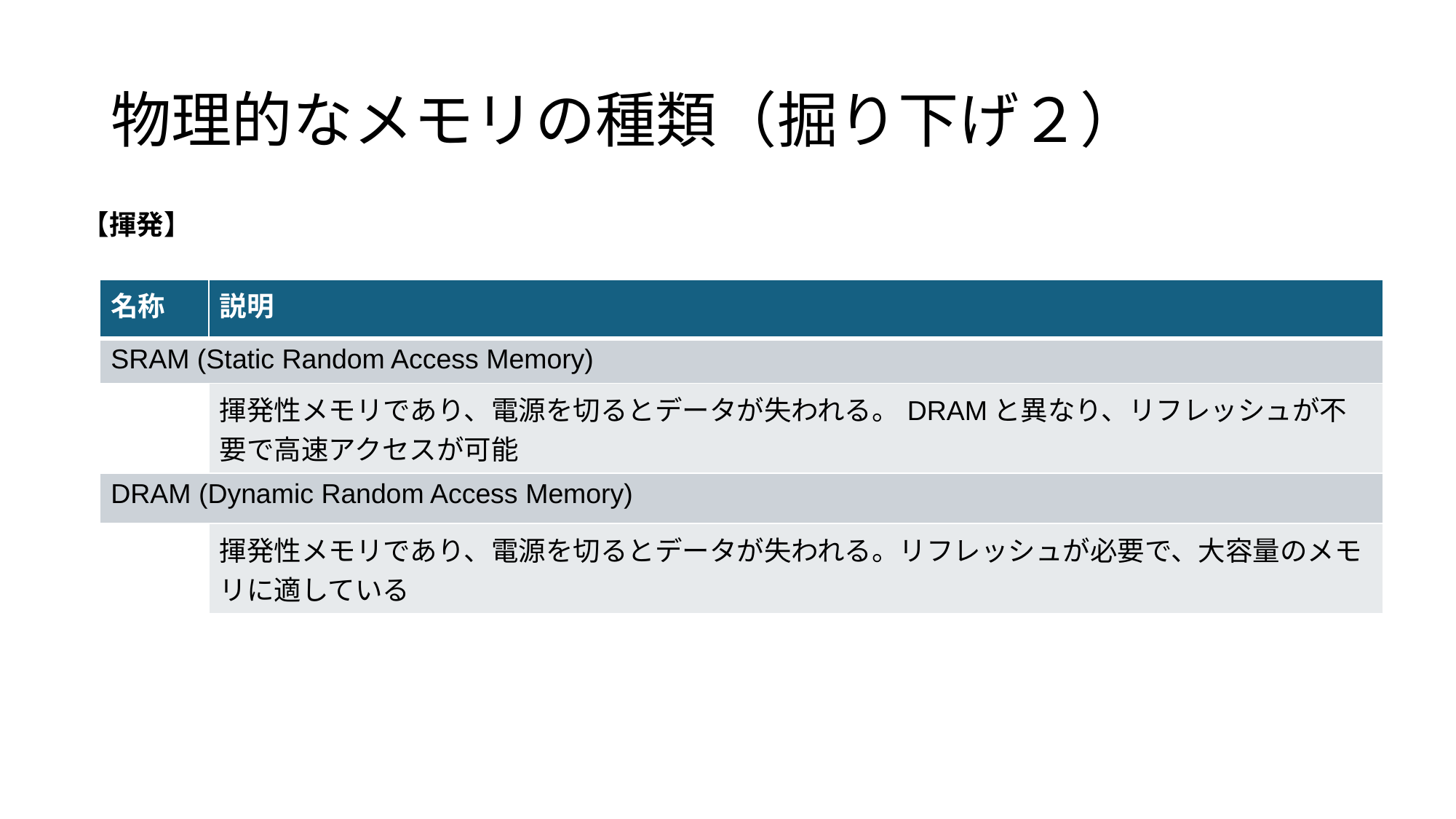

# 物理的なメモリの種類（掘り下げ２）
【揮発】
| 名称 | 説明 |
| --- | --- |
| SRAM (Static Random Access Memory) |  |
|  | 揮発性メモリであり、電源を切るとデータが失われる。DRAMと異なり、リフレッシュが不要で高速アクセスが可能 |
| DRAM (Dynamic Random Access Memory) |  |
|  | 揮発性メモリであり、電源を切るとデータが失われる。リフレッシュが必要で、大容量のメモリに適している |